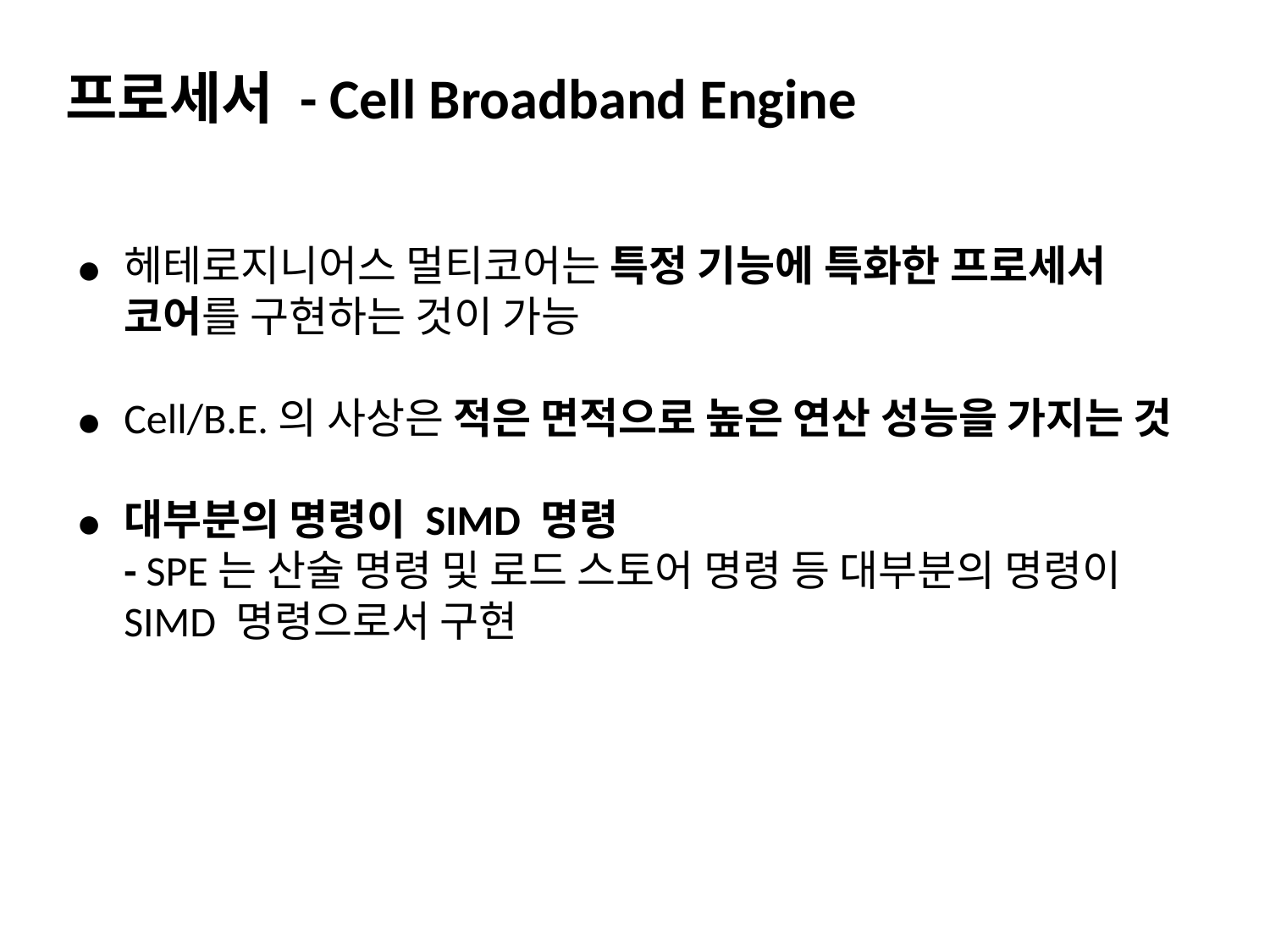

프로세서 - Cell Broadband Engine
헤테로지니어스 멀티코어는 특정 기능에 특화한 프로세서 코어를 구현하는 것이 가능
Cell/B.E.의 사상은 적은 면적으로 높은 연산 성능을 가지는 것
대부분의 명령이 SIMD 명령
- SPE는 산술 명령 및 로드 스토어 명령 등 대부분의 명령이 SIMD 명령으로서 구현